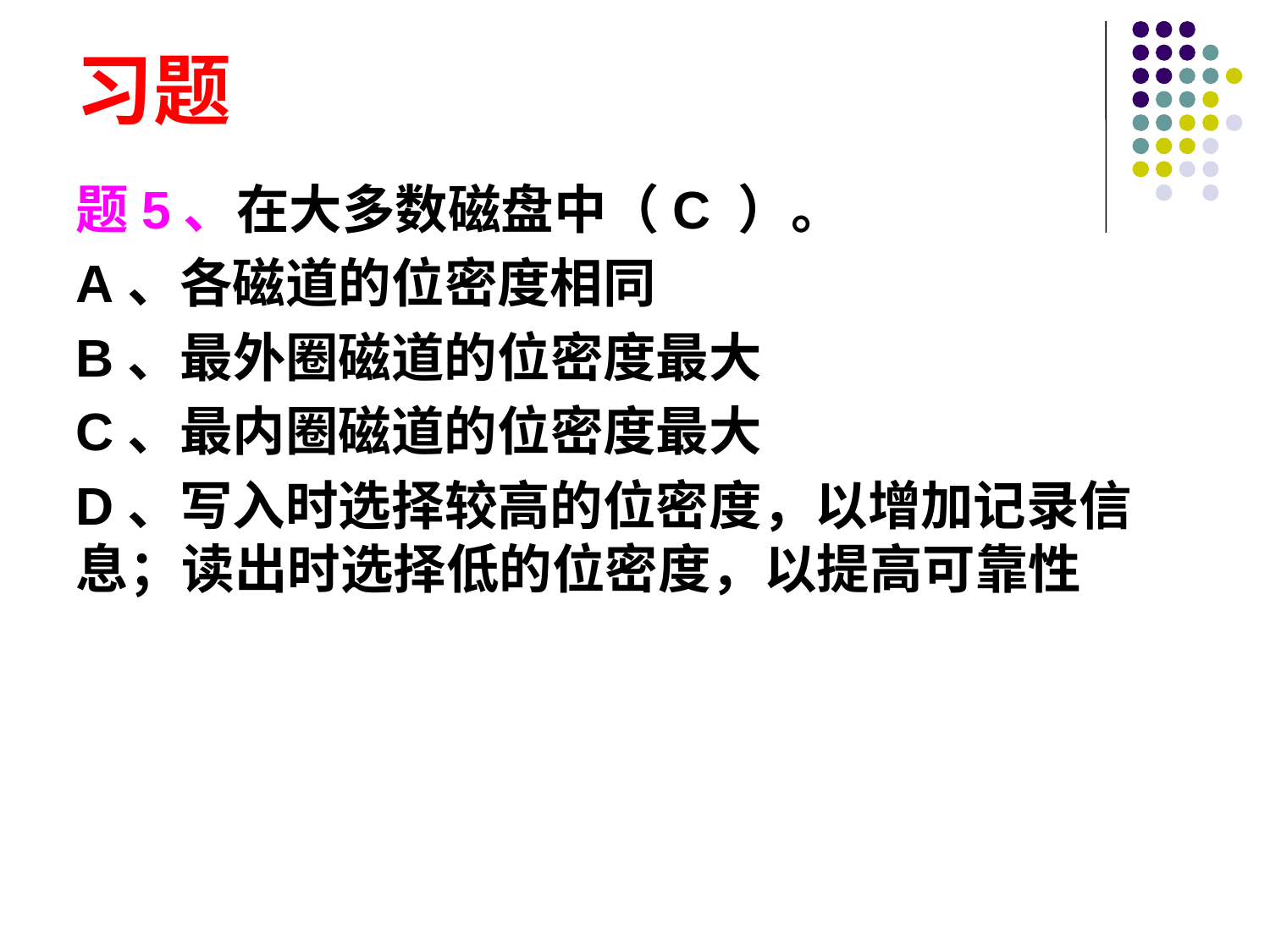

# 习题
题5、在大多数磁盘中（C ）。
A、各磁道的位密度相同
B、最外圈磁道的位密度最大
C、最内圈磁道的位密度最大
D、写入时选择较高的位密度，以增加记录信息；读出时选择低的位密度，以提高可靠性